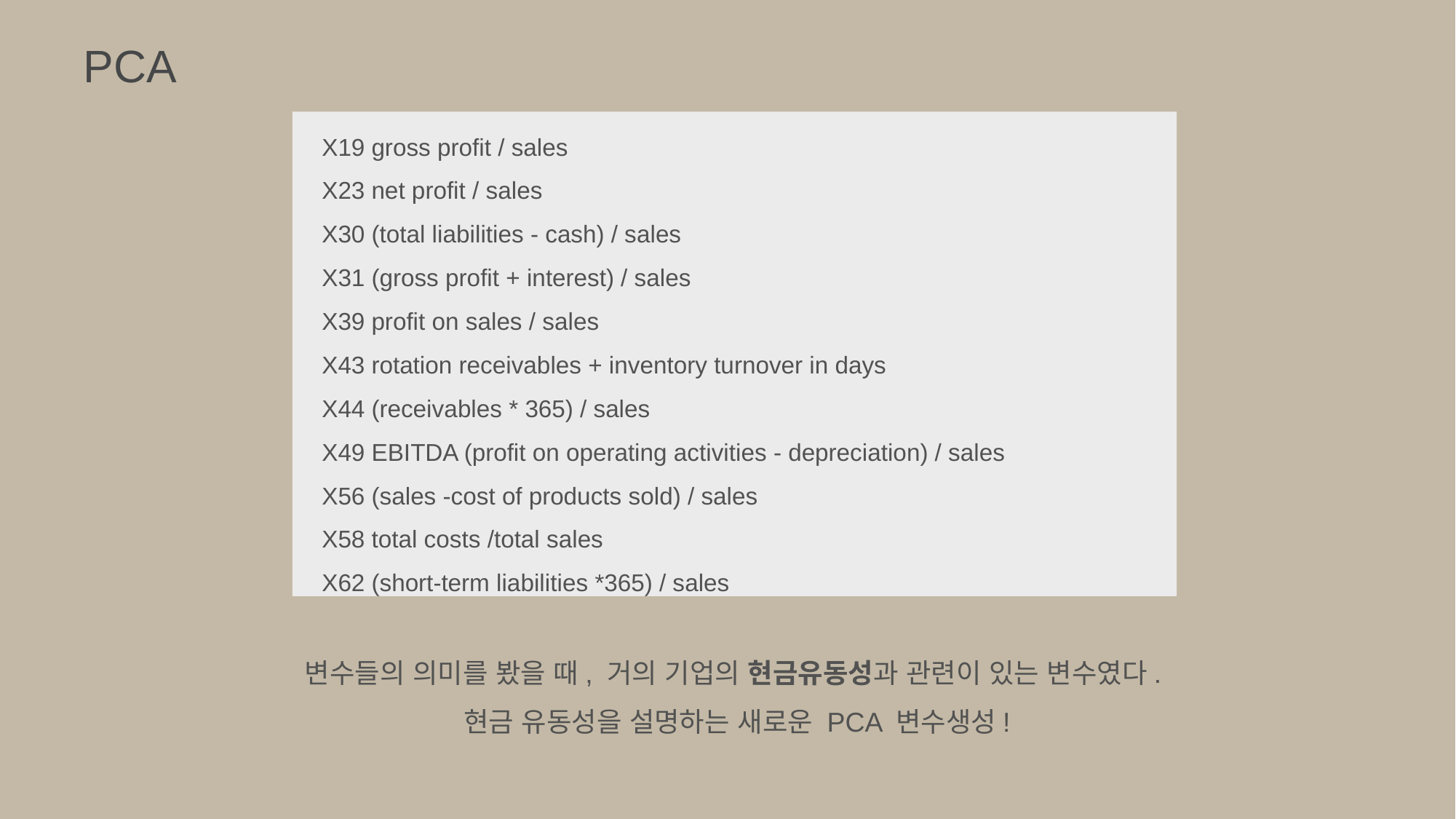

PCA

X19 gross profit / sales
X23 net profit / sales
X30 (total liabilities - cash) / sales
X31 (gross profit + interest) / sales
X39 profit on sales / sales
X43 rotation receivables + inventory turnover in days
X44 (receivables * 365) / sales
X49 EBITDA (profit on operating activities - depreciation) / sales
X56 (sales -cost of products sold) / sales
X58 total costs /total sales
X62 (short-term liabilities *365) / sales

변수들의 의미를 봤을 때, 거의 기업의 현금유동성과 관련이 있는 변수였다.
현금 유동성을 설명하는 새로운 PCA 변수생성!